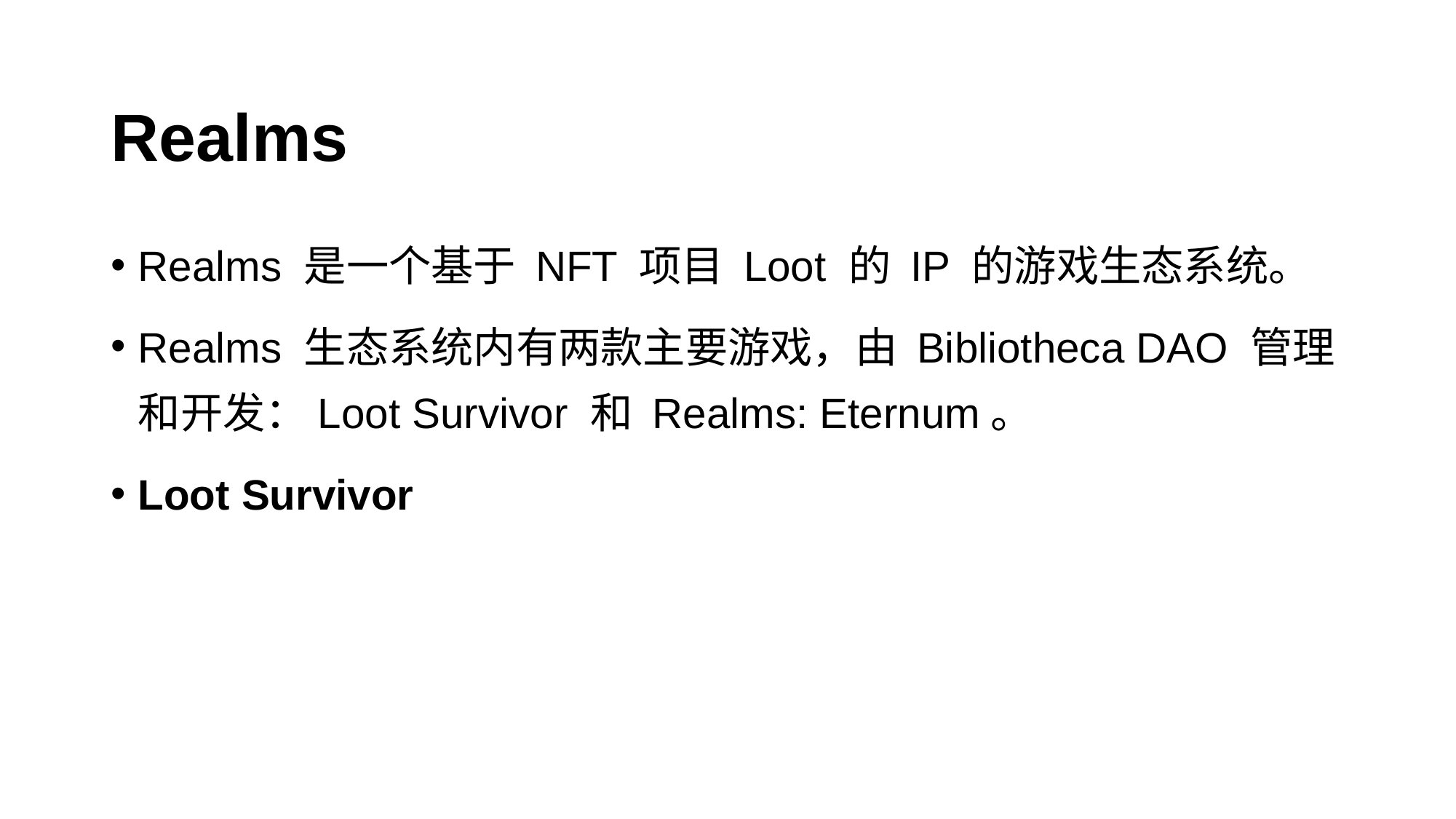

# Realms
Realms 是一个基于 NFT 项目 Loot 的 IP 的游戏生态系统。
Realms 生态系统内有两款主要游戏，由 Bibliotheca DAO 管理和开发：Loot Survivor 和 Realms: Eternum。
Loot Survivor